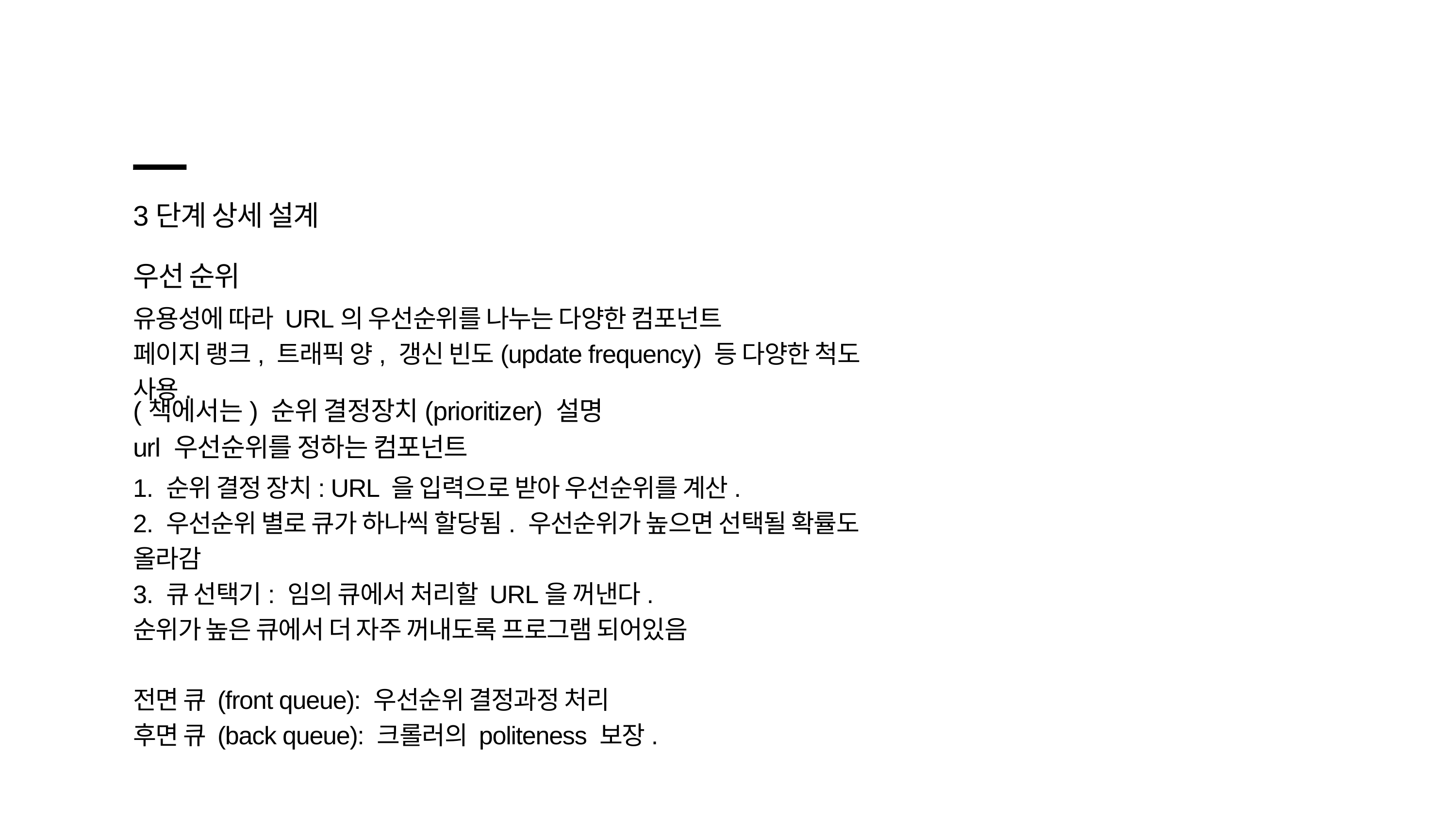

3단계 상세 설계
우선 순위
유용성에 따라 URL의 우선순위를 나누는 다양한 컴포넌트
페이지 랭크, 트래픽 양, 갱신 빈도(update frequency) 등 다양한 척도 사용.
(책에서는) 순위 결정장치(prioritizer) 설명
url 우선순위를 정하는 컴포넌트
1. 순위 결정 장치: URL 을 입력으로 받아 우선순위를 계산.
2. 우선순위 별로 큐가 하나씩 할당됨. 우선순위가 높으면 선택될 확률도 올라감
3. 큐 선택기: 임의 큐에서 처리할 URL을 꺼낸다.
순위가 높은 큐에서 더 자주 꺼내도록 프로그램 되어있음

전면 큐 (front queue): 우선순위 결정과정 처리
후면 큐 (back queue): 크롤러의 politeness 보장.